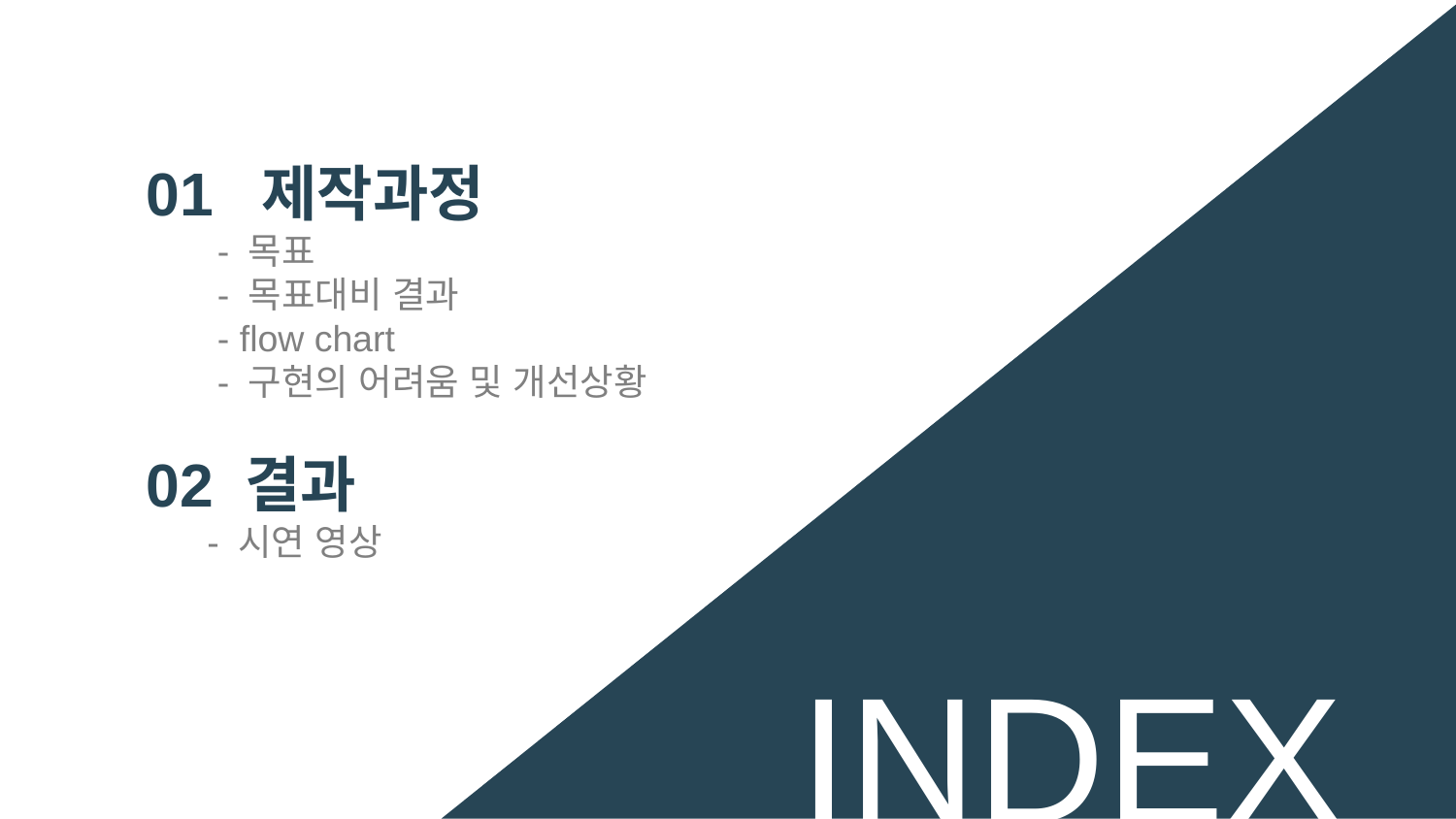

01  제작과정
       - 목표
       - 목표대비 결과
       - flow chart
       - 구현의 어려움 및 개선상황

02 결과
         - 시연 영상
INDEX